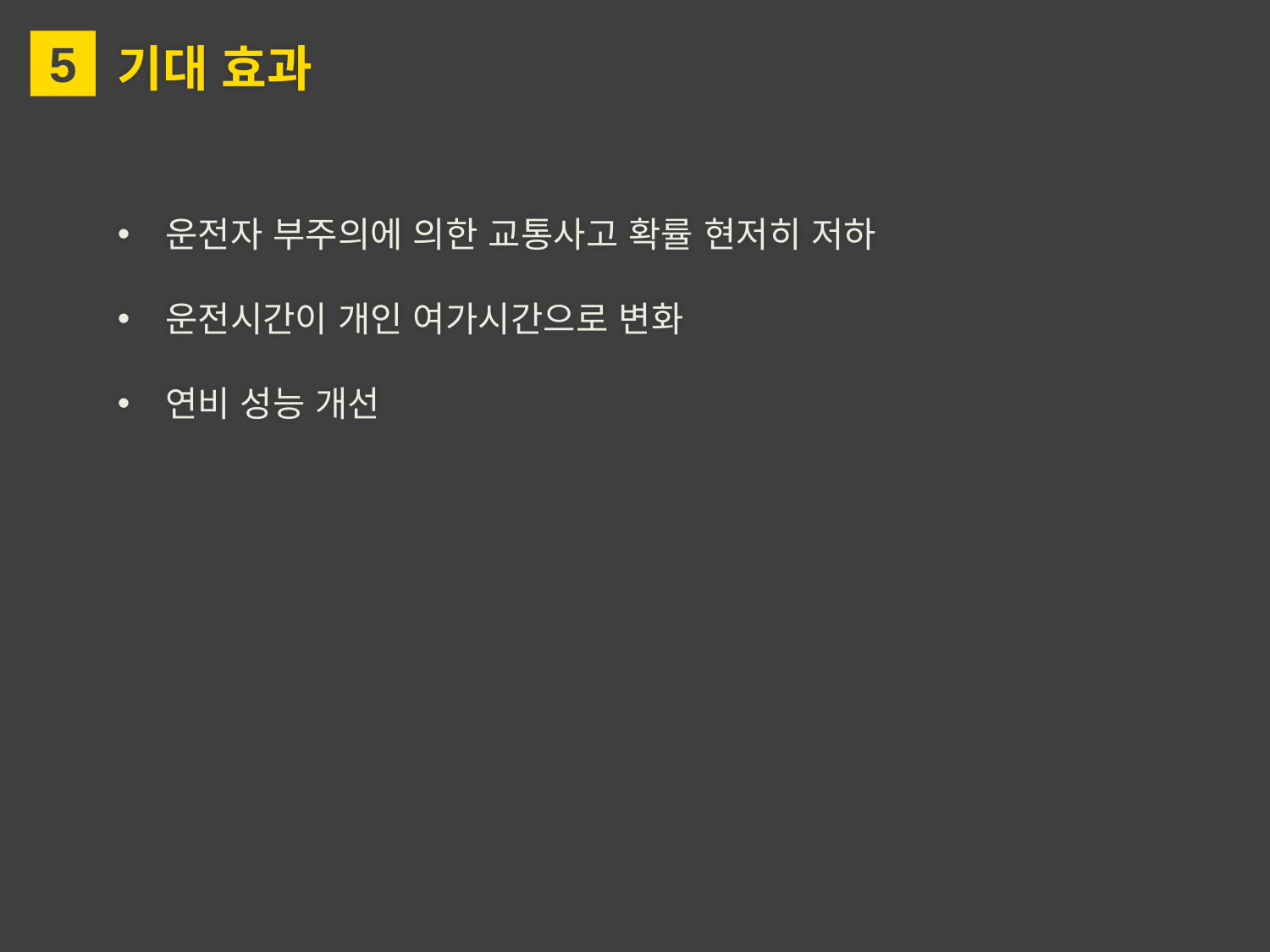

5

기대 효과
운전자 부주의에 의한 교통사고 확률 현저히 저하

운전시간이 개인 여가시간으로 변화

연비 성능 개선